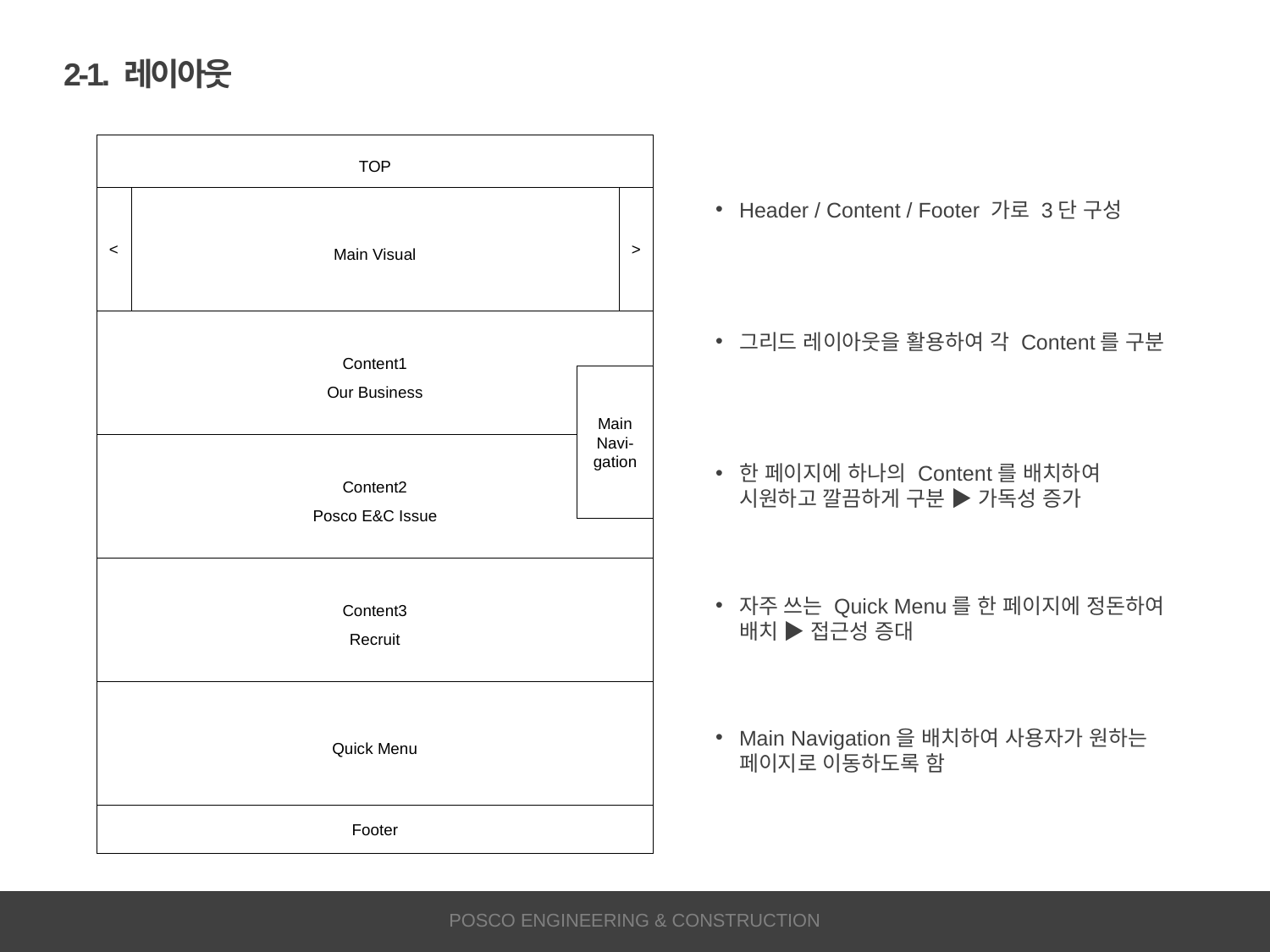

2-1. 레이아웃
TOP
Main Visual
Content1
Our Business
Main
Navi-gation
Content2
Posco E&C Issue
Content3
Recruit
Quick Menu
Footer
>
<
Header / Content / Footer 가로 3단 구성
그리드 레이아웃을 활용하여 각 Content를 구분
한 페이지에 하나의 Content를 배치하여 시원하고 깔끔하게 구분 ▶ 가독성 증가
자주 쓰는 Quick Menu를 한 페이지에 정돈하여 배치 ▶ 접근성 증대
Main Navigation을 배치하여 사용자가 원하는 페이지로 이동하도록 함

POSCO ENGINEERING & CONSTRUCTION